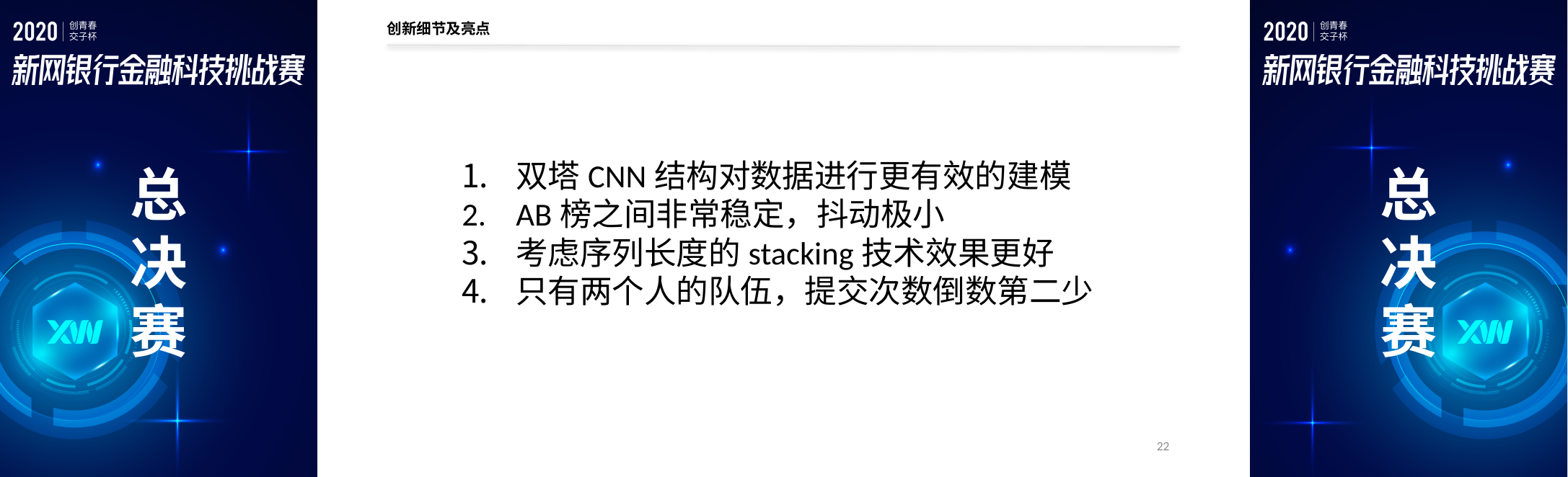

# 创新细节及亮点
双塔CNN结构对数据进行更有效的建模
AB榜之间非常稳定，抖动极小
考虑序列长度的stacking技术效果更好
只有两个人的队伍，提交次数倒数第二少

22